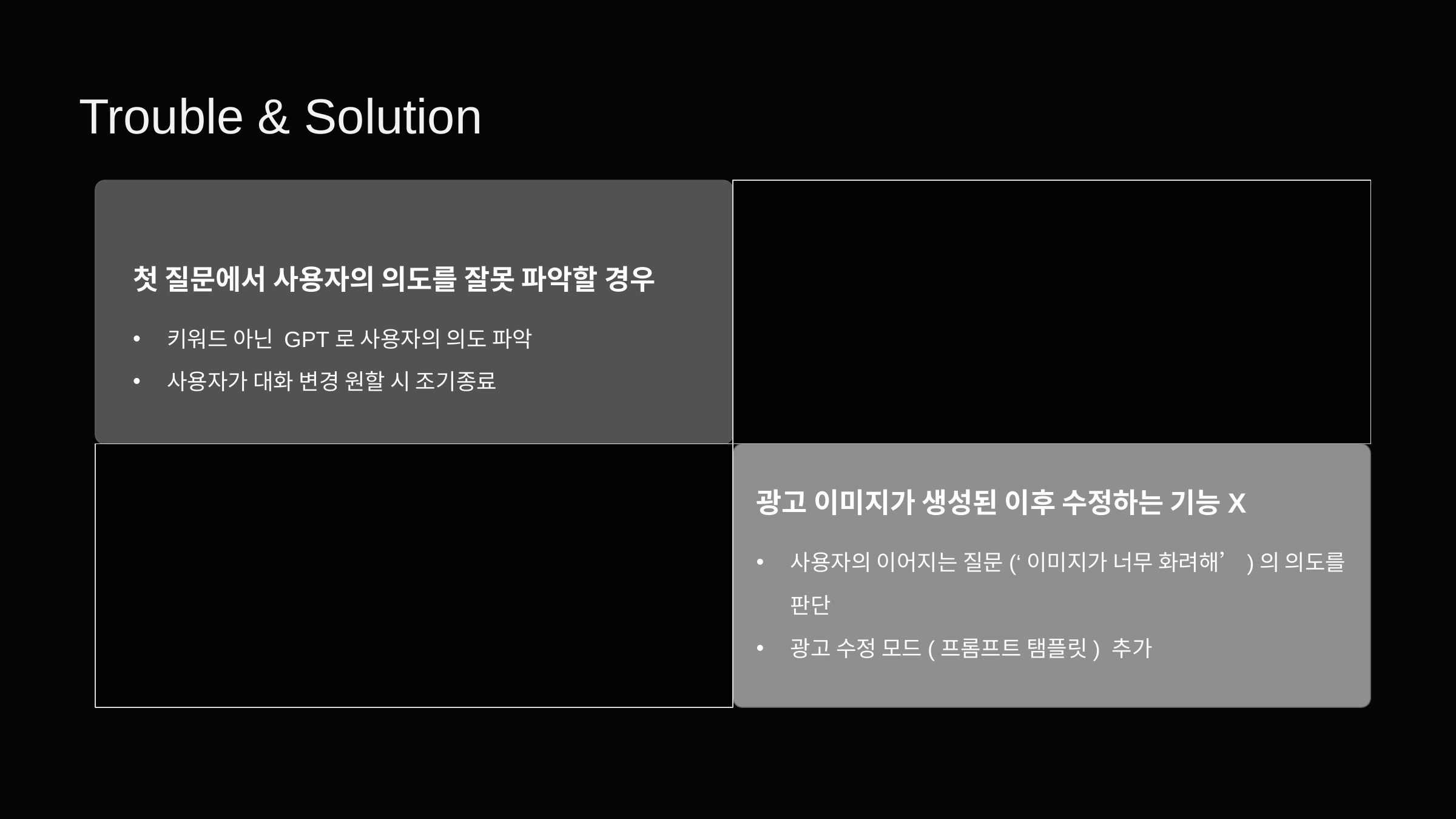

Trouble & Solution

첫 질문에서 사용자의 의도를 잘못 파악할 경우
키워드 아닌 GPT로 사용자의 의도 파악
사용자가 대화 변경 원할 시 조기종료

광고 이미지가 생성된 이후 수정하는 기능X
사용자의 이어지는 질문(‘이미지가 너무 화려해’)의 의도를 판단
광고 수정 모드(프롬프트 탬플릿) 추가